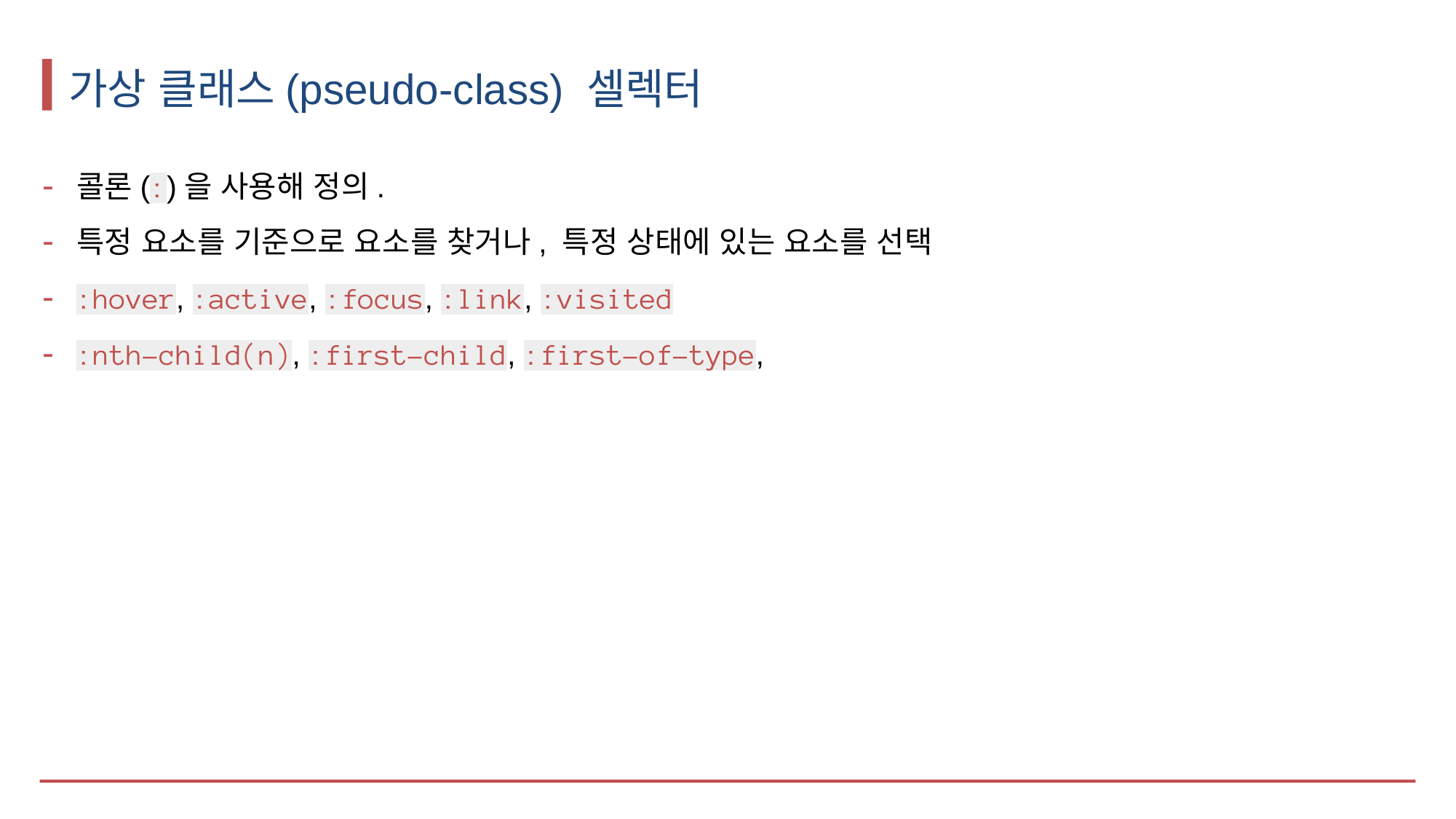

# 가상 클래스(pseudo-class) 셀렉터
콜론(:)을 사용해 정의.
특정 요소를 기준으로 요소를 찾거나, 특정 상태에 있는 요소를 선택
:hover, :active, :focus, :link, :visited
:nth-child(n), :first-child, :first-of-type,